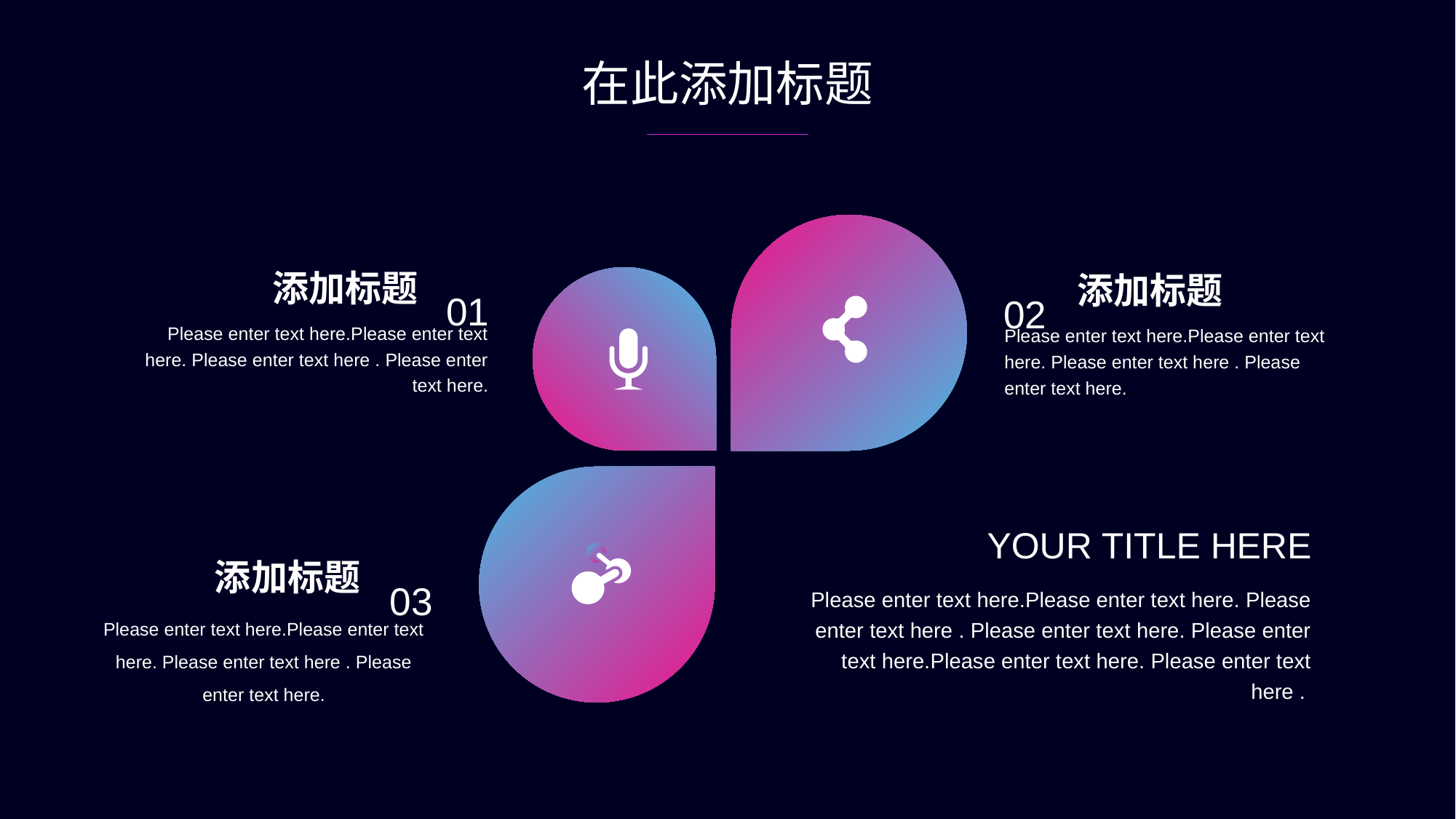

在此添加标题

01
02
添加标题
添加标题

Please enter text here.Please enter text here. Please enter text here . Please enter text here.
Please enter text here.Please enter text here. Please enter text here . Please enter text here.

YOUR TITLE HERE
03
添加标题
Please enter text here.Please enter text here. Please enter text here . Please enter text here. Please enter text here.Please enter text here. Please enter text here .
Please enter text here.Please enter text here. Please enter text here . Please enter text here.